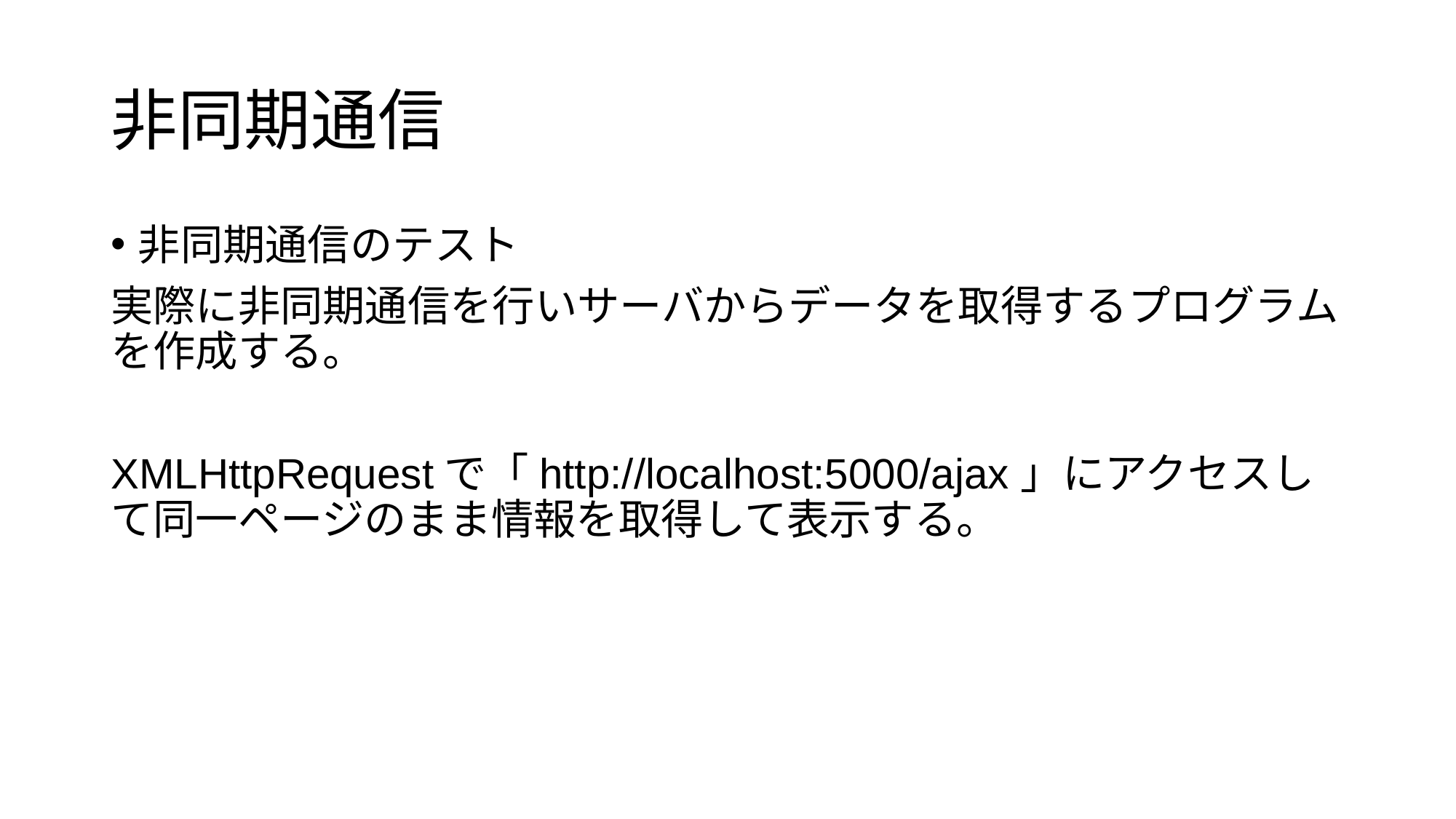

# 非同期通信
非同期通信のテスト
実際に非同期通信を行いサーバからデータを取得するプログラムを作成する。

XMLHttpRequestで「http://localhost:5000/ajax」にアクセスして同一ページのまま情報を取得して表示する。